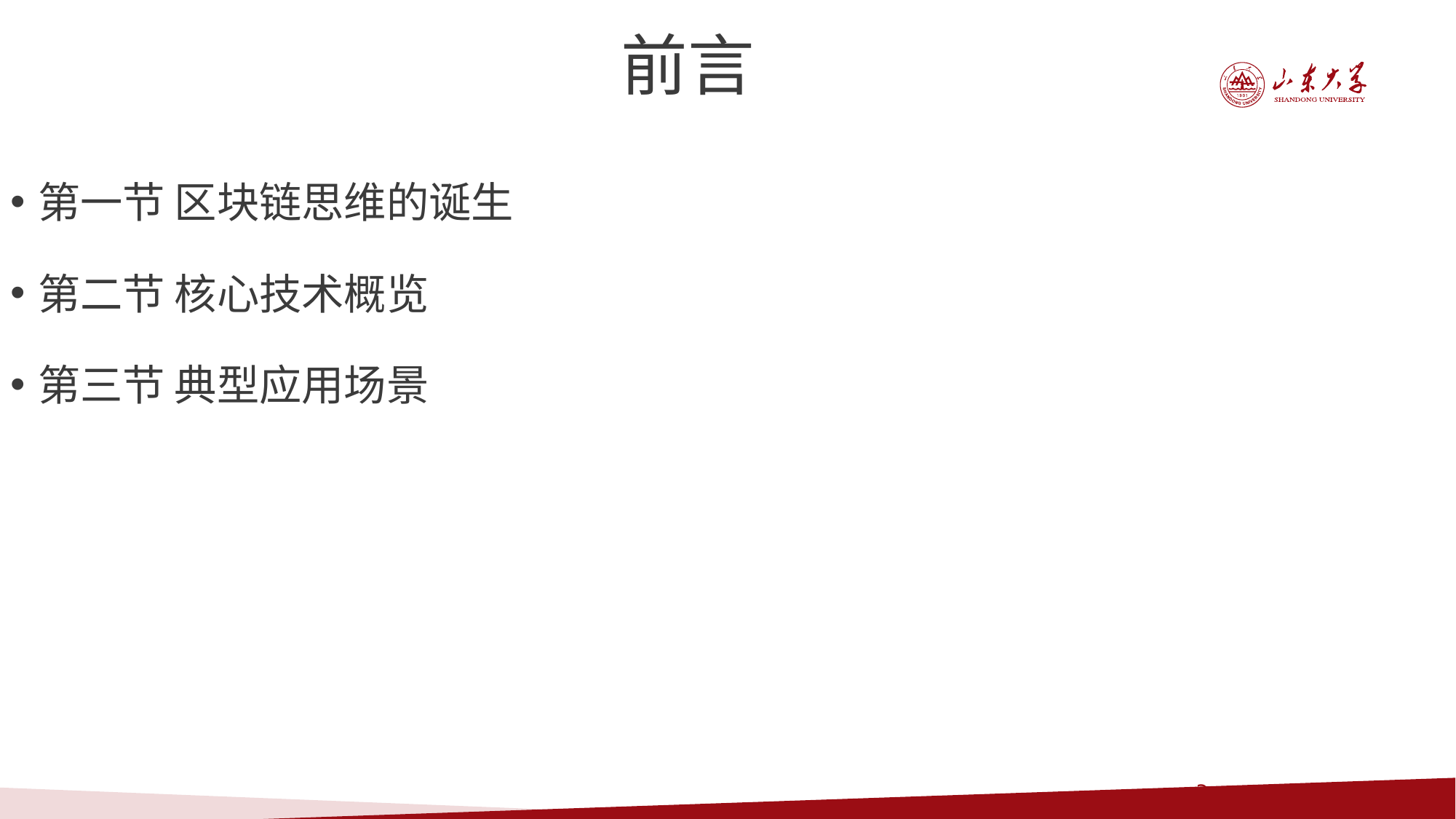

前言

第一节 区块链思维的诞生
第二节 核心技术概览
第三节 典型应用场景

3